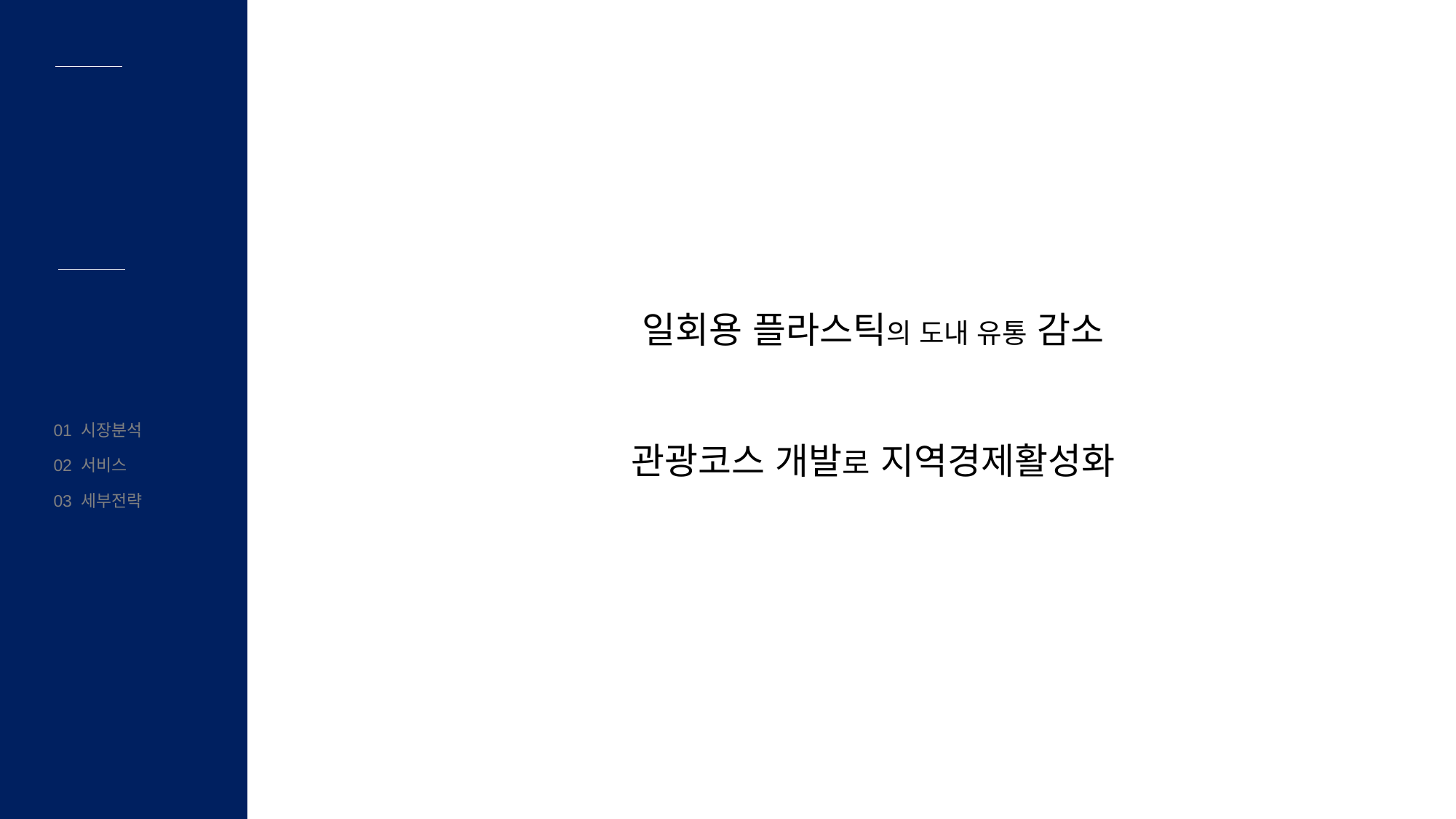

04
기대효과
일회용 플라스틱의 도내 유통 감소

관광코스 개발로 지역경제활성화

01 시장분석
02 서비스
03 세부전략
04 기대효과